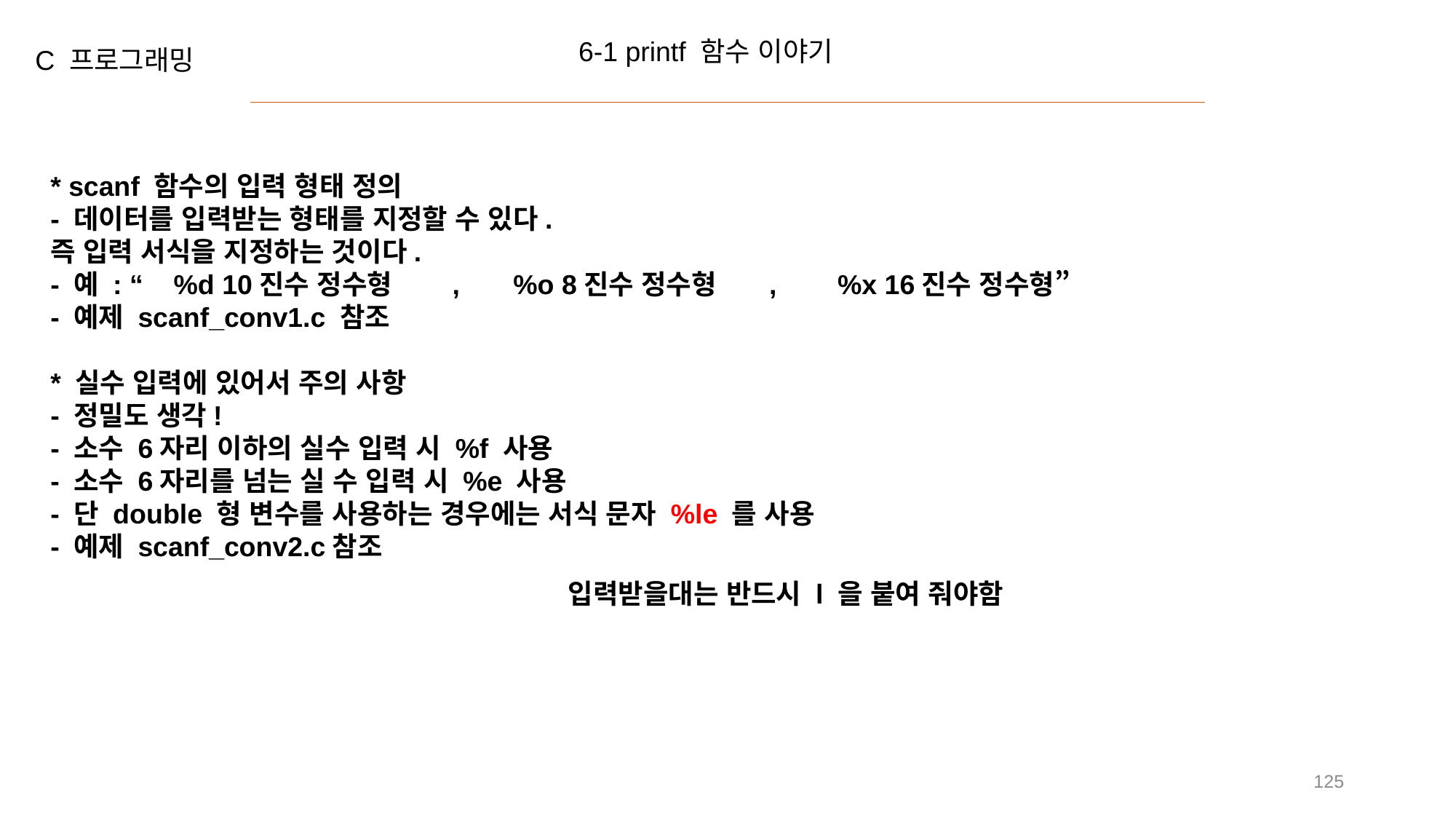

6-1 printf 함수 이야기
C 프로그래밍
* scanf 함수의 입력 형태 정의
- 데이터를 입력받는 형태를 지정할 수 있다.
즉 입력 서식을 지정하는 것이다.
- 예 : “    %d 10진수 정수형       ,       %o 8진수 정수형      ,        %x 16진수 정수형”
- 예제 scanf_conv1.c 참조

* 실수 입력에 있어서 주의 사항
- 정밀도 생각!
- 소수 6자리 이하의 실수 입력 시 %f 사용
- 소수 6자리를 넘는 실 수 입력 시 %e 사용
- 단 double 형 변수를 사용하는 경우에는 서식 문자 %le 를 사용
- 예제 scanf_conv2.c참조
입력받을대는 반드시 l 을 붙여 줘야함
125